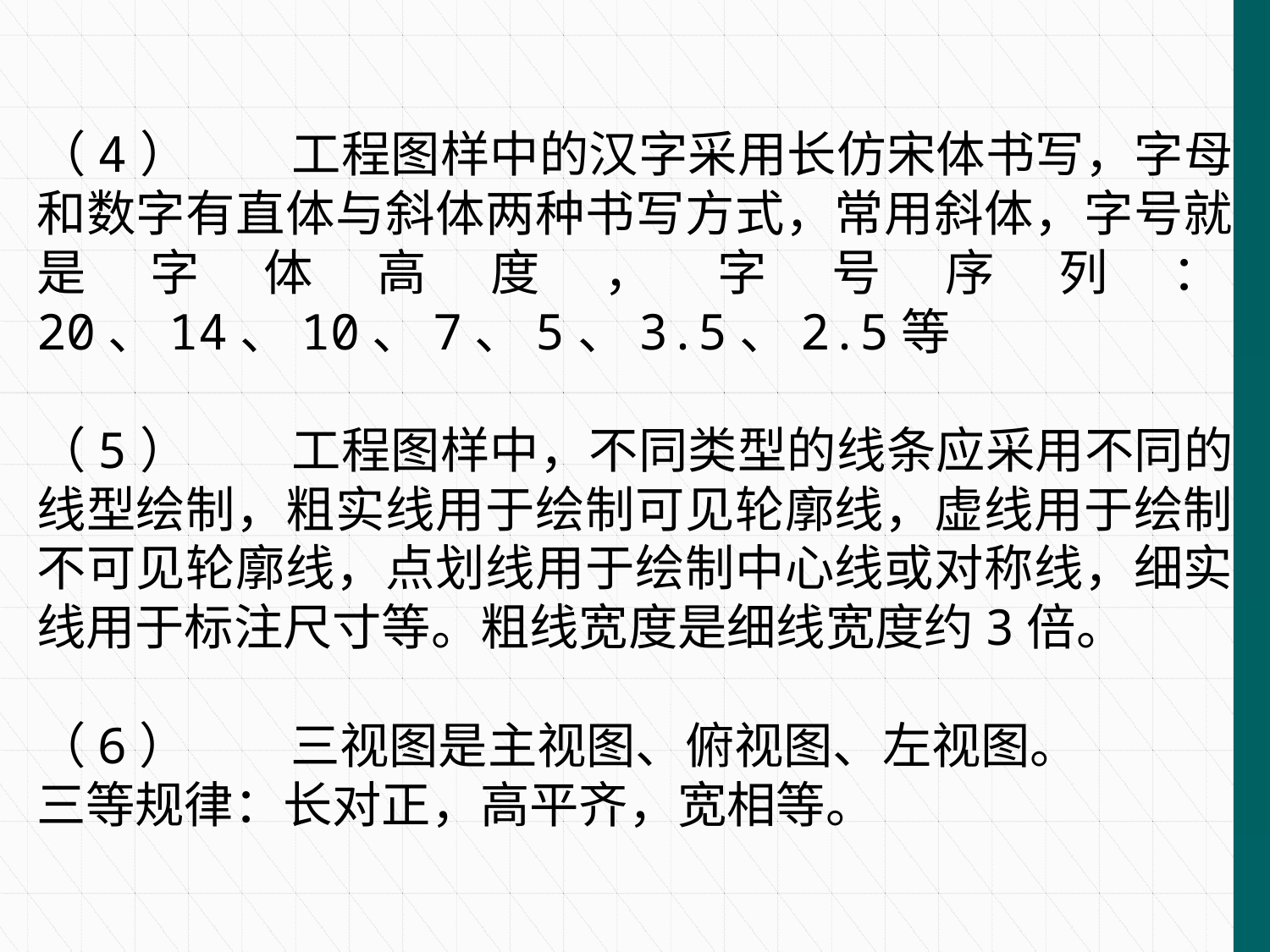

（4）	工程图样中的汉字采用长仿宋体书写，字母和数字有直体与斜体两种书写方式，常用斜体，字号就是字体高度，字号序列：20、14、10、7、5、3.5、2.5等

（5）	工程图样中，不同类型的线条应采用不同的线型绘制，粗实线用于绘制可见轮廓线，虚线用于绘制不可见轮廓线，点划线用于绘制中心线或对称线，细实线用于标注尺寸等。粗线宽度是细线宽度约3倍。

（6）	三视图是主视图、俯视图、左视图。
三等规律：长对正，高平齐，宽相等。